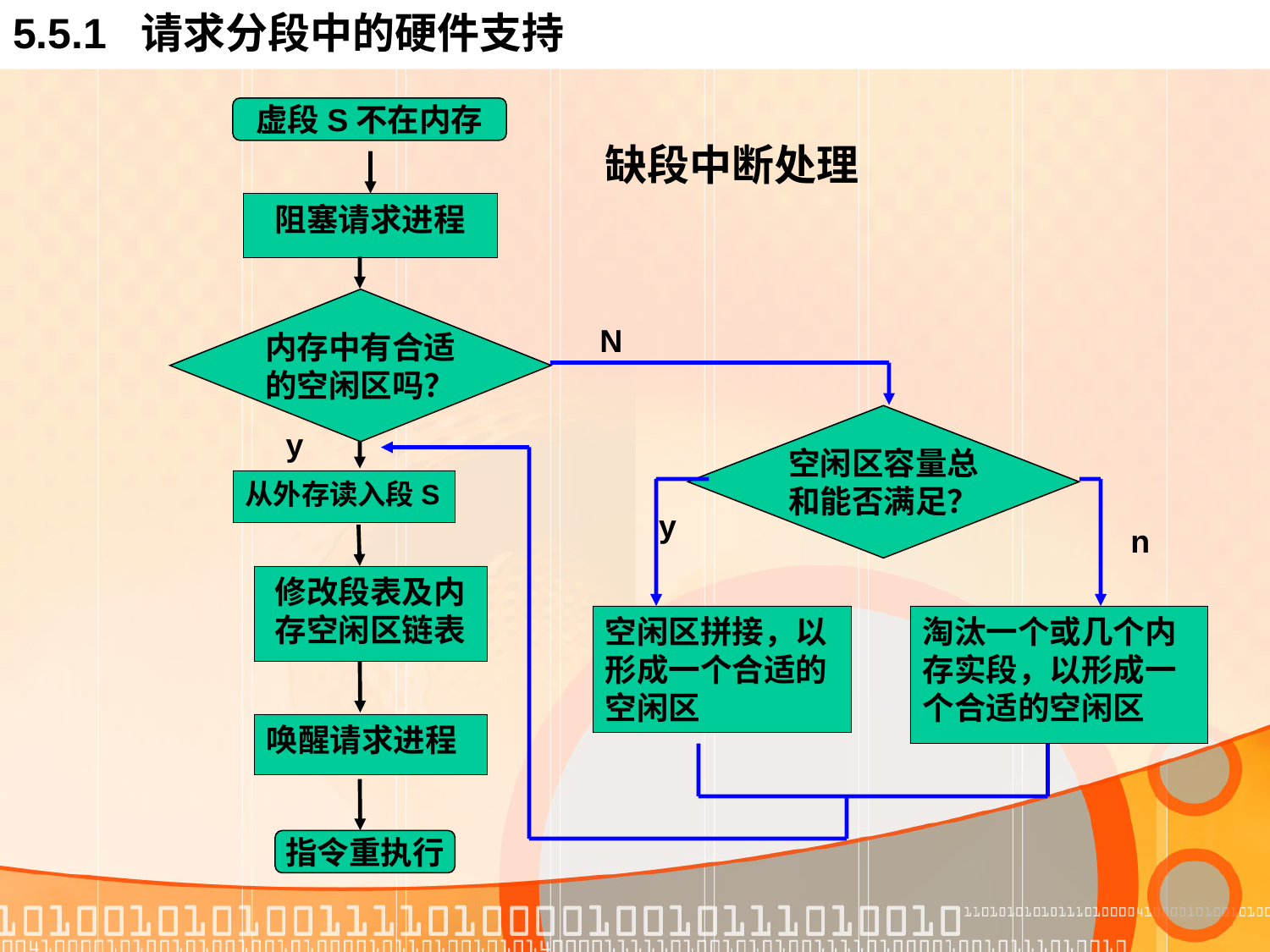

# 5.5.1  请求分段中的硬件支持
虚段S不在内存
缺段中断处理

阻塞请求进程

内存中有合适
的空闲区吗？
N

空闲区容量总
和能否满足？
y

从外存读入段S

y

n

修改段表及内存空闲区链表
空闲区拼接，以形成一个合适的空闲区
淘汰一个或几个内存实段，以形成一个合适的空闲区

唤醒请求进程

指令重执行